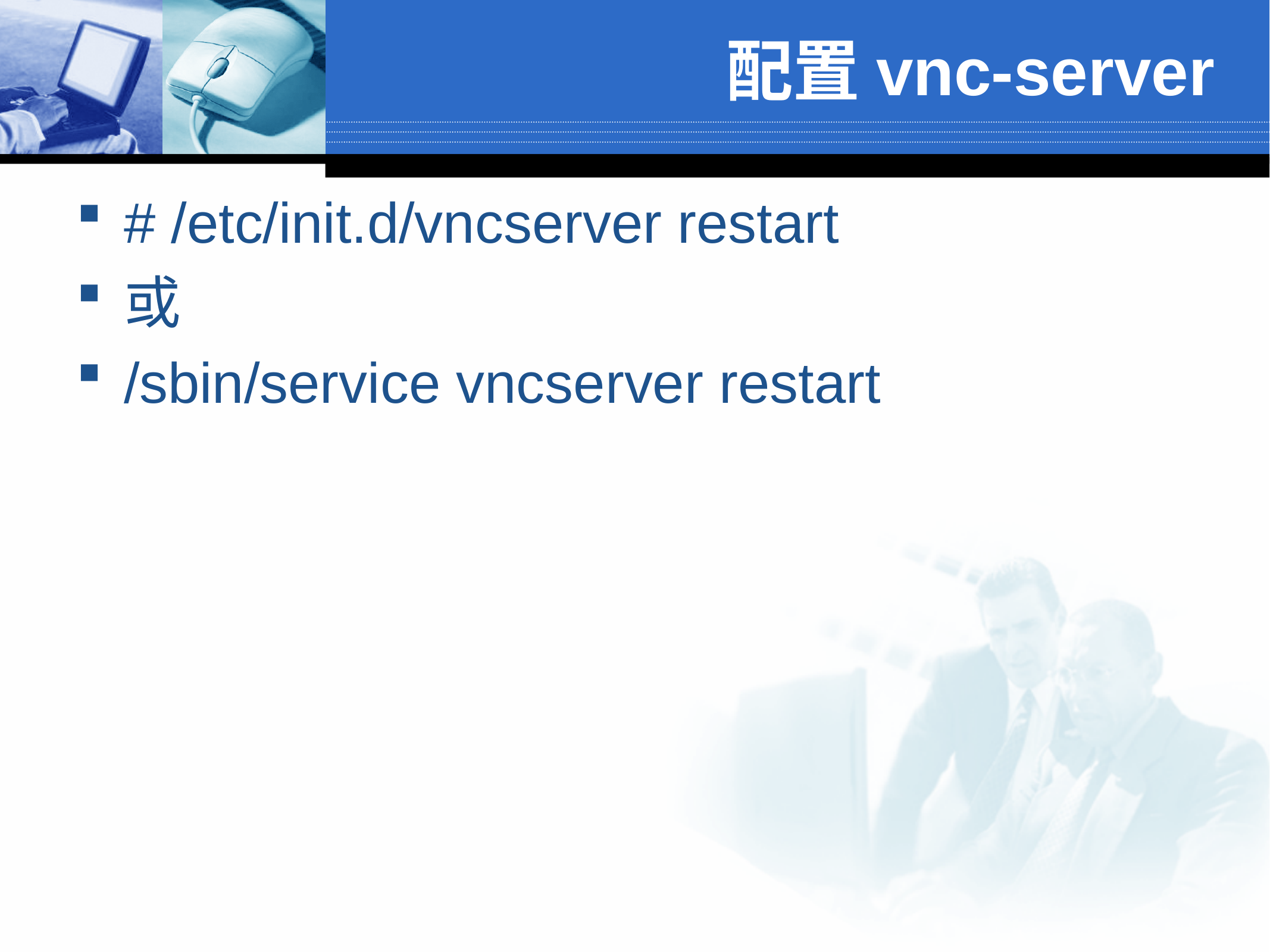

# 配置vnc-server
# /etc/init.d/vncserver restart
或
/sbin/service vncserver restart